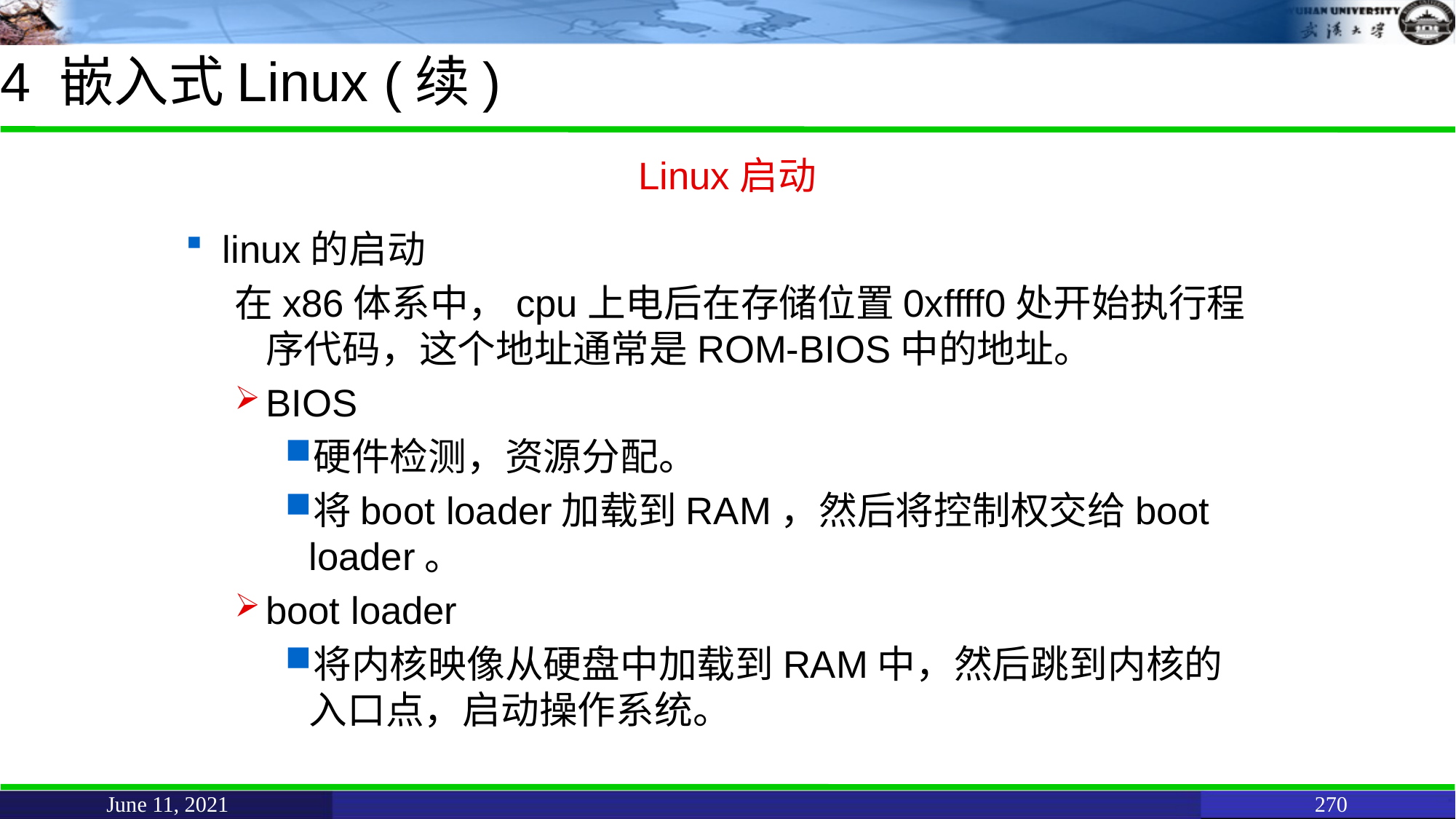

# 4 嵌入式Linux (续)
Linux启动
linux的启动
在x86体系中，cpu上电后在存储位置0xffff0处开始执行程序代码，这个地址通常是ROM-BIOS中的地址。
BIOS
硬件检测，资源分配。
将boot loader加载到RAM，然后将控制权交给boot loader。
boot loader
将内核映像从硬盘中加载到RAM中，然后跳到内核的入口点，启动操作系统。
June 11, 2021

270